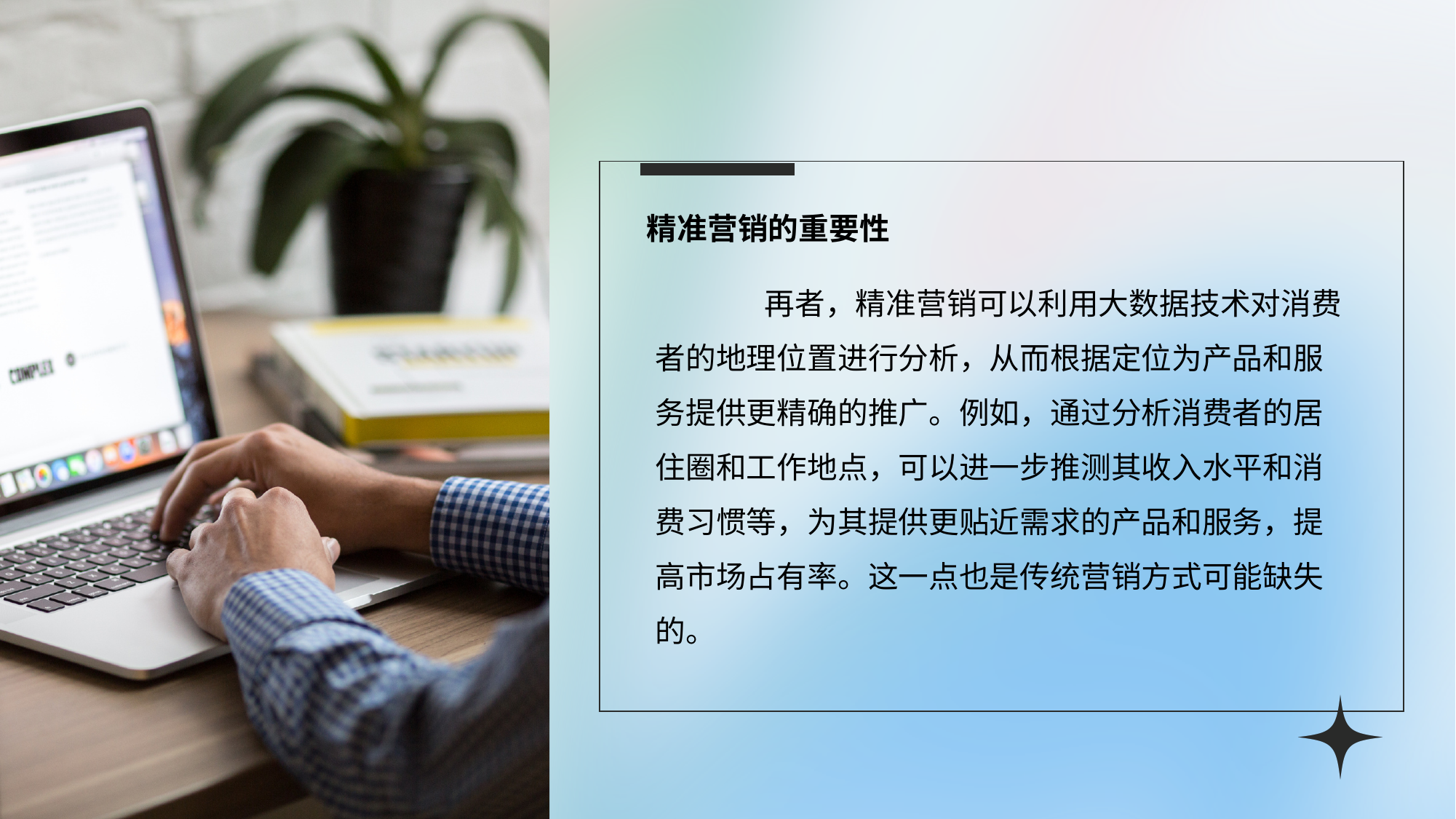

精准营销的重要性
	再者，精准营销可以利用大数据技术对消费者的地理位置进行分析，从而根据定位为产品和服务提供更精确的推广。例如，通过分析消费者的居住圈和工作地点，可以进一步推测其收入水平和消费习惯等，为其提供更贴近需求的产品和服务，提高市场占有率。这一点也是传统营销方式可能缺失的。